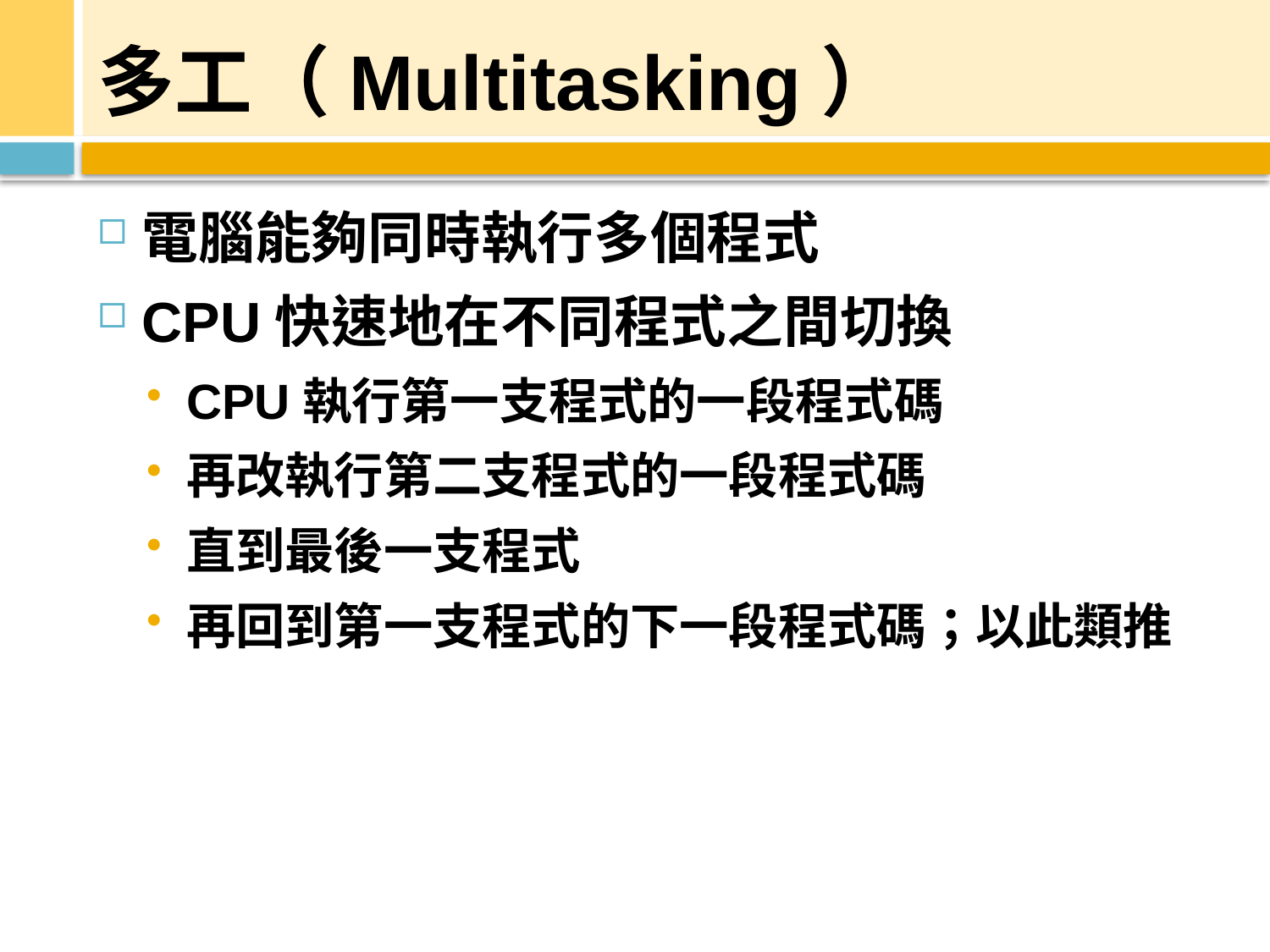

# 多工（Multitasking）
電腦能夠同時執行多個程式
CPU快速地在不同程式之間切換
CPU執行第一支程式的一段程式碼
再改執行第二支程式的一段程式碼
直到最後一支程式
再回到第一支程式的下一段程式碼；以此類推